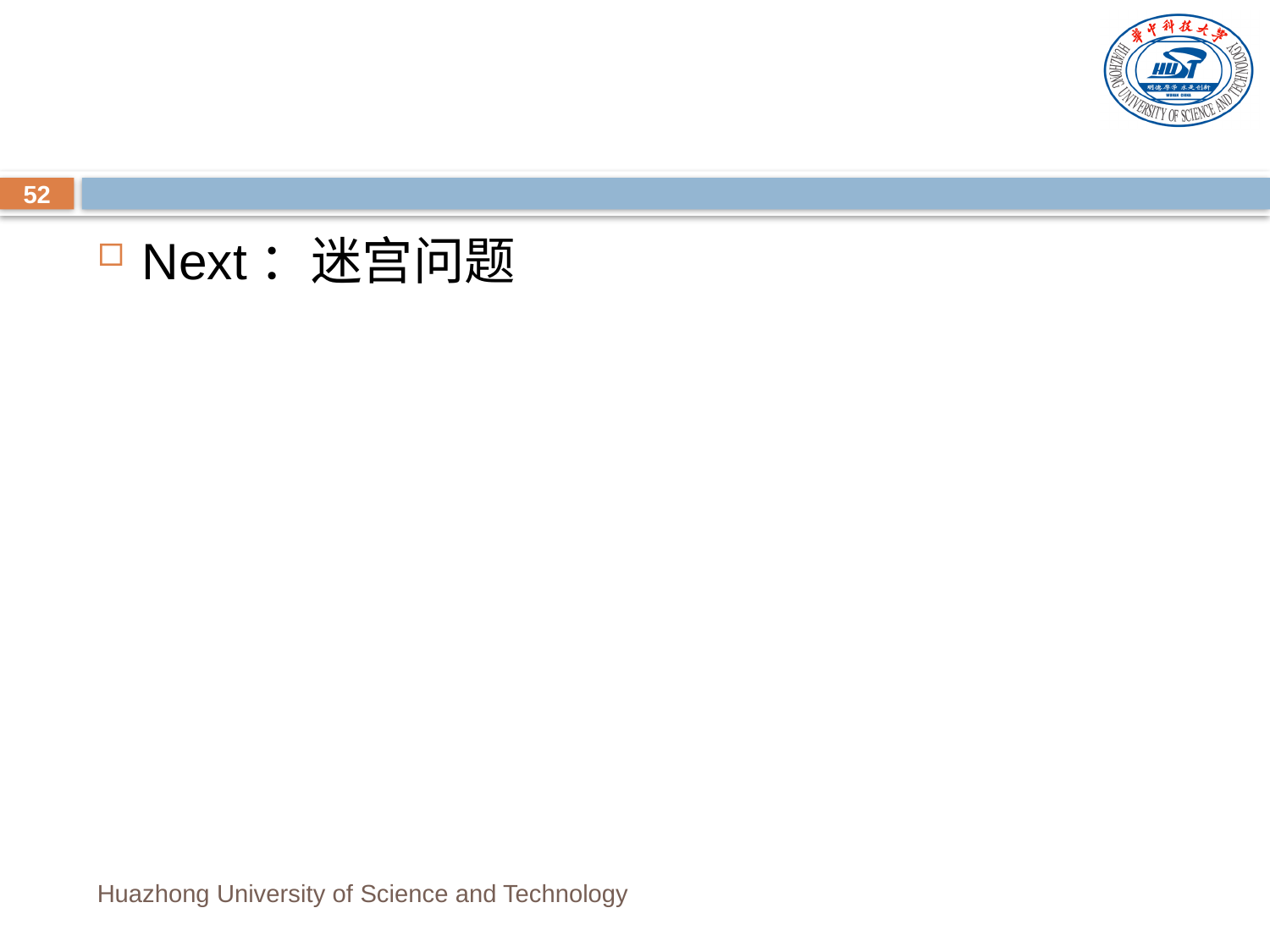

52
Next：迷宫问题
Huazhong University of Science and Technology